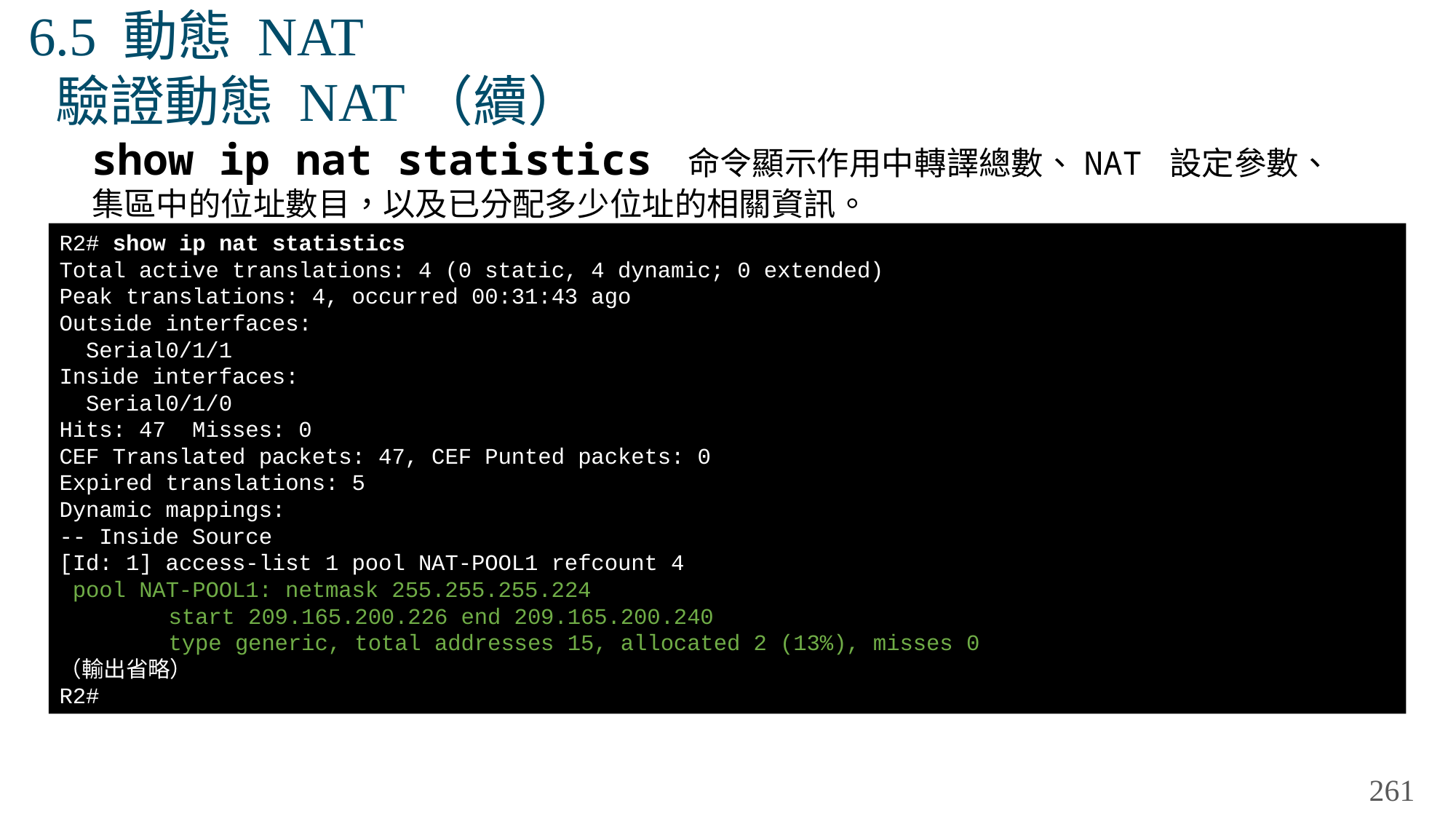

# 6.5 動態 NAT 驗證動態 NAT（續）
show ip nat statistics 命令顯示作用中轉譯總數、NAT 設定參數、集區中的位址數目，以及已分配多少位址的相關資訊。
R2# show ip nat statistics
Total active translations: 4 (0 static, 4 dynamic; 0 extended)
Peak translations: 4, occurred 00:31:43 ago
Outside interfaces:
  Serial0/1/1
Inside interfaces:
  Serial0/1/0
Hits: 47  Misses: 0
CEF Translated packets: 47, CEF Punted packets: 0
Expired translations: 5
Dynamic mappings:
-- Inside Source
[Id: 1] access-list 1 pool NAT-POOL1 refcount 4
 pool NAT-POOL1: netmask 255.255.255.224
	start 209.165.200.226 end 209.165.200.240
	type generic, total addresses 15, allocated 2 (13%), misses 0
（輸出省略）
R2#
261